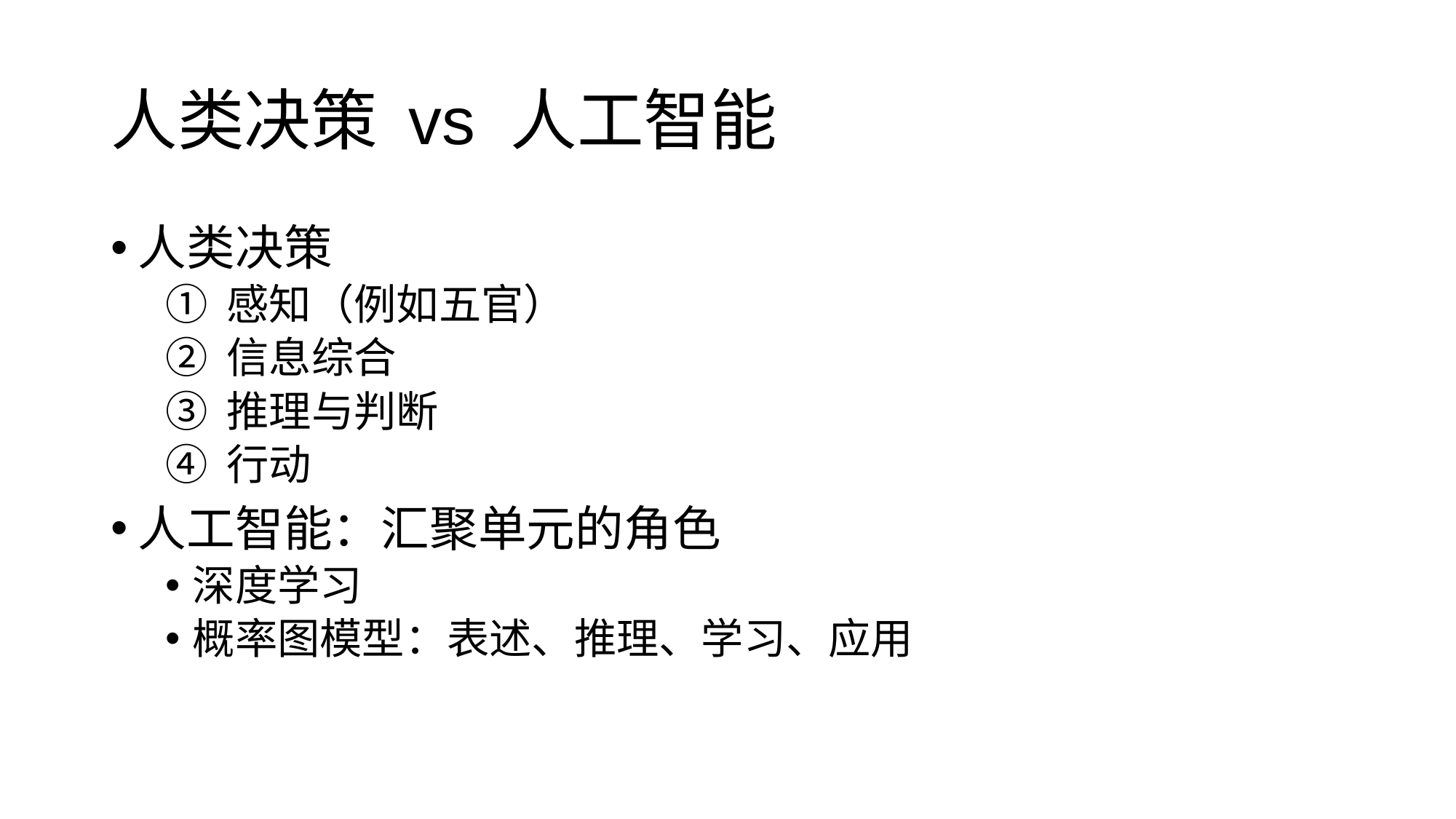

# 人类决策 vs 人工智能
人类决策
感知（例如五官）
信息综合
推理与判断
行动
人工智能：汇聚单元的角色
深度学习
概率图模型：表述、推理、学习、应用